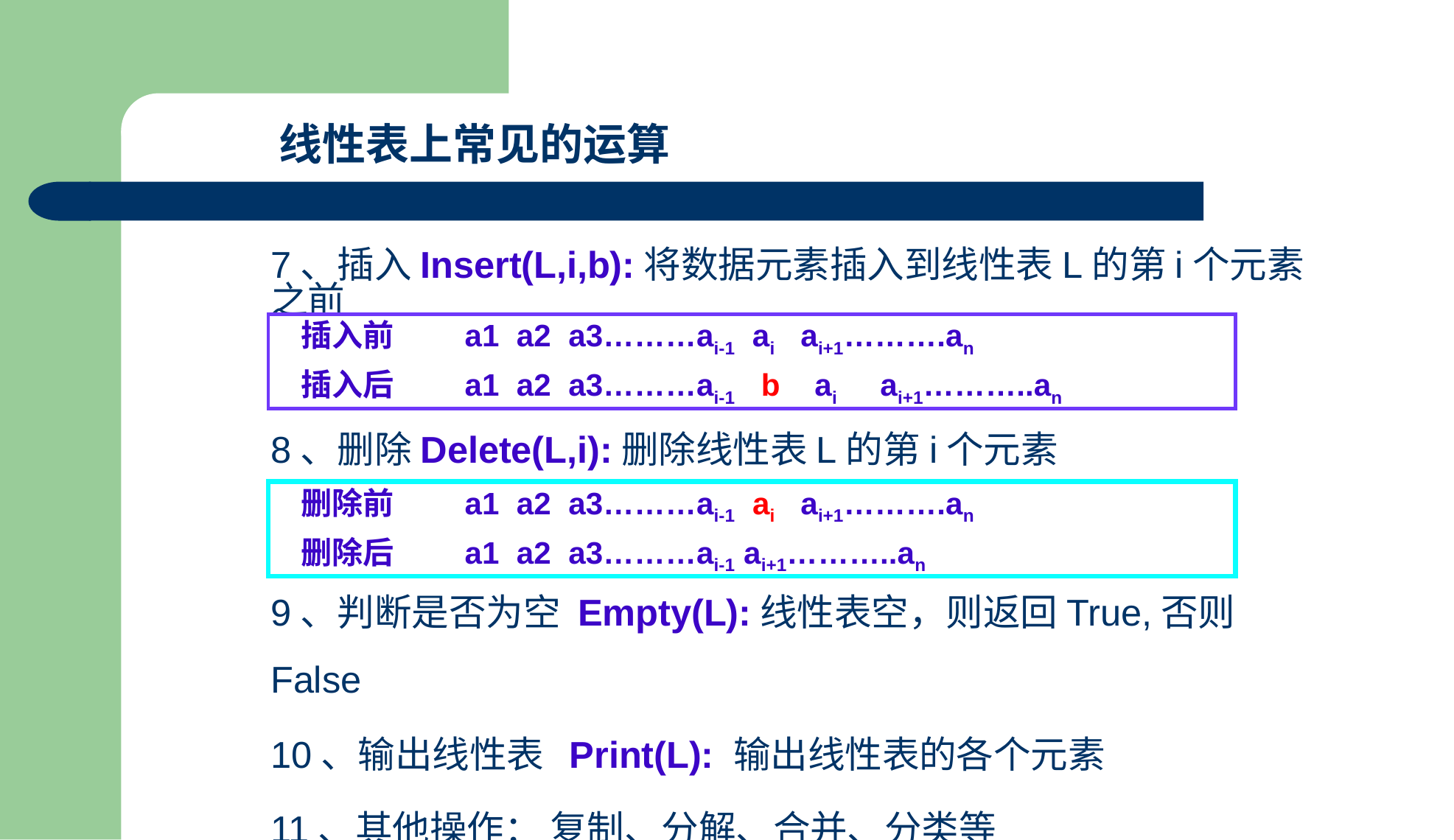

线性表上常见的运算
7、插入Insert(L,i,b):将数据元素插入到线性表L的第i个元素之前
  插入前         a1  a2  a3………ai-1  ai   ai+1……….an
  插入后         a1  a2  a3………ai-1   b    ai     ai+1………..an
8、删除Delete(L,i):删除线性表L的第i个元素
  删除前         a1  a2  a3………ai-1  ai   ai+1……….an
  删除后         a1  a2  a3………ai-1 ai+1………..an
9、判断是否为空 Empty(L):线性表空，则返回True,否则False
10、输出线性表  Print(L): 输出线性表的各个元素
11、其他操作： 复制、分解、合并、分类等